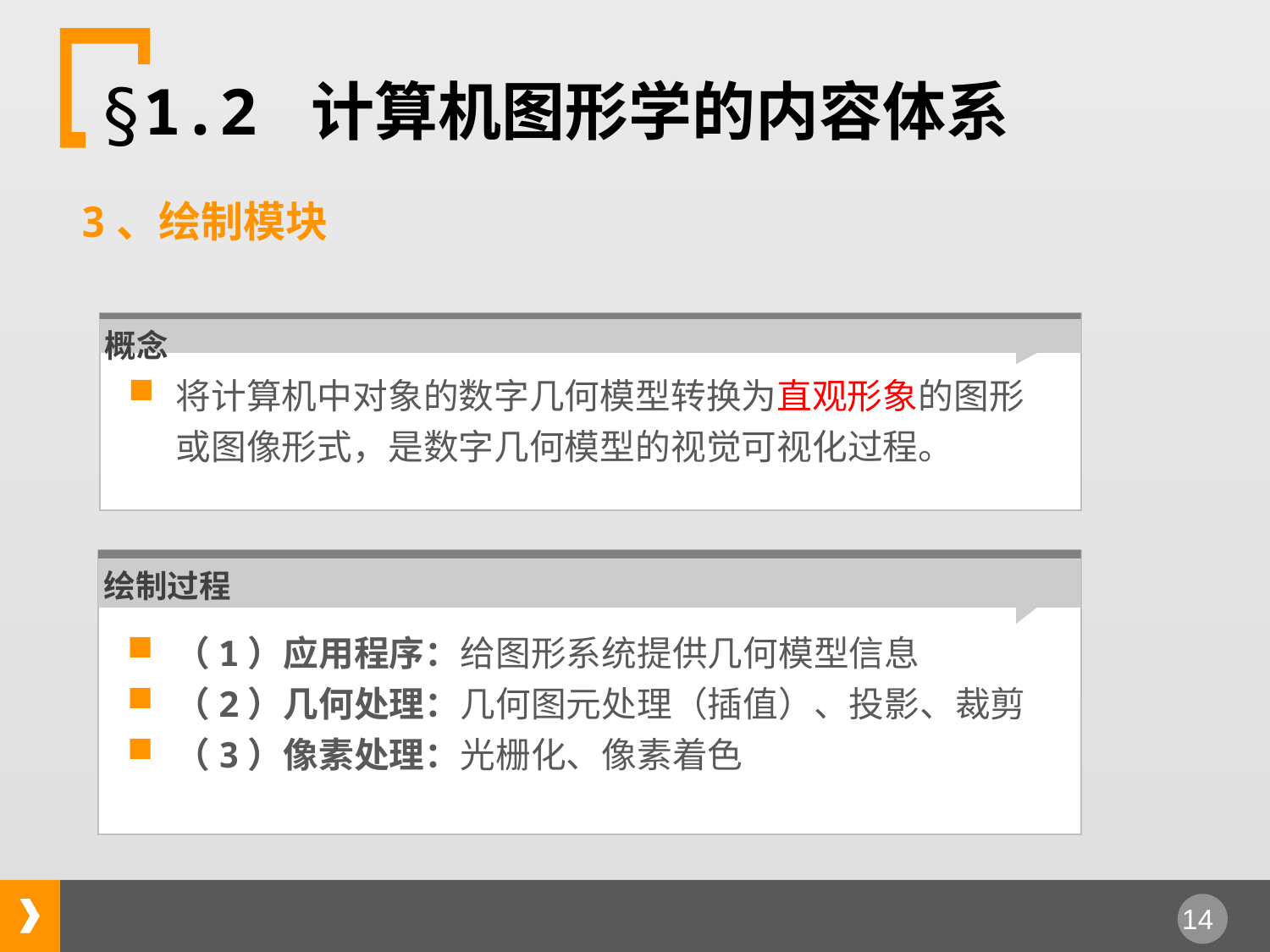

§1.2 计算机图形学的内容体系
3、绘制模块

概念
将计算机中对象的数字几何模型转换为直观形象的图形或图像形式，是数字几何模型的视觉可视化过程。

绘制过程
（1）应用程序：给图形系统提供几何模型信息
（2）几何处理：几何图元处理（插值）、投影、裁剪
（3）像素处理：光栅化、像素着色